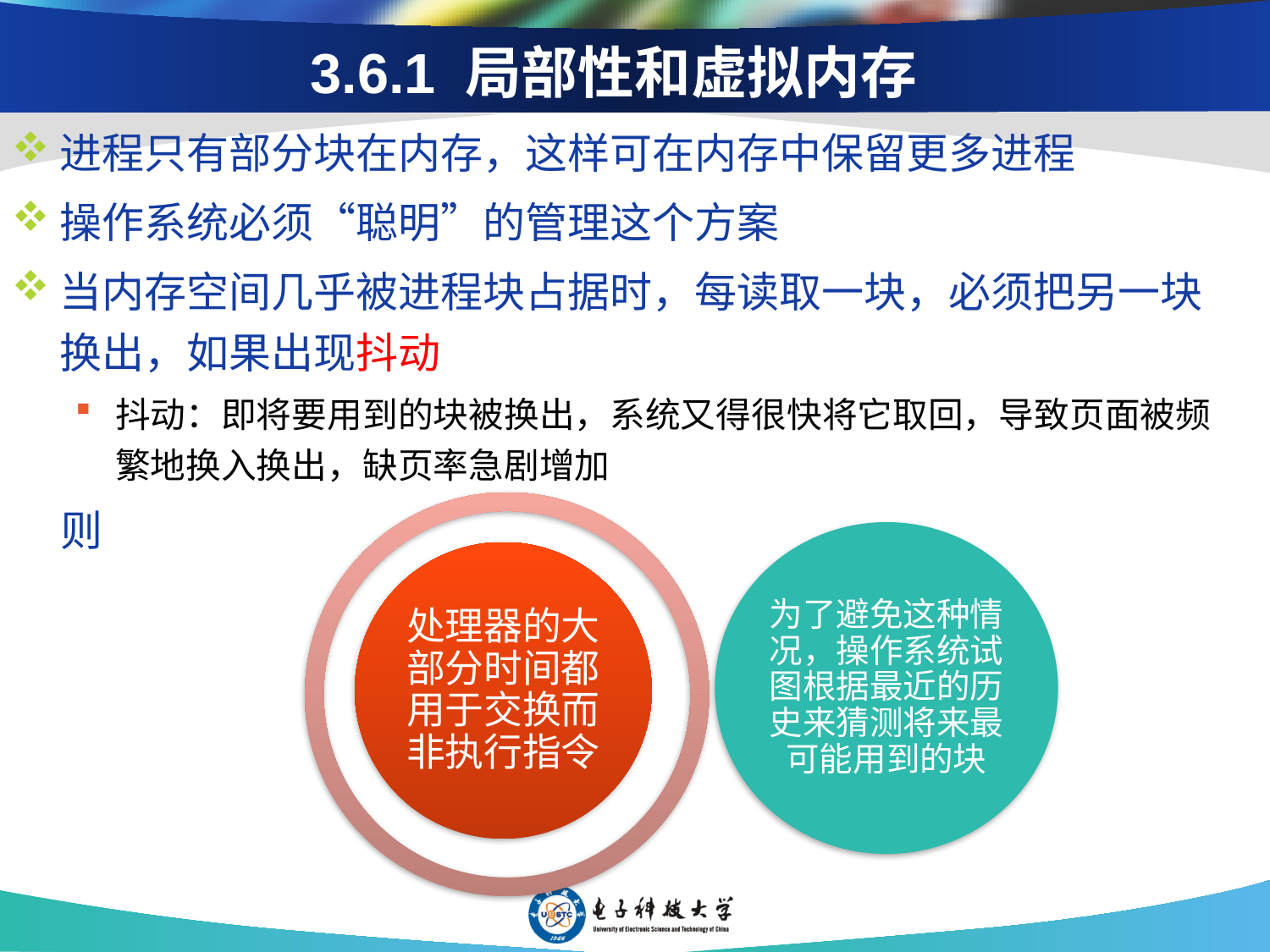

# 3.6.1 局部性和虚拟内存
进程只有部分块在内存，这样可在内存中保留更多进程
操作系统必须“聪明”的管理这个方案
当内存空间几乎被进程块占据时，每读取一块，必须把另一块换出，如果出现抖动
抖动：即将要用到的块被换出，系统又得很快将它取回，导致页面被频繁地换入换出，缺页率急剧增加
    则
处理器的大部分时间都用于交换而非执行指令
为了避免这种情况，操作系统试图根据最近的历史来猜测将来最可能用到的块